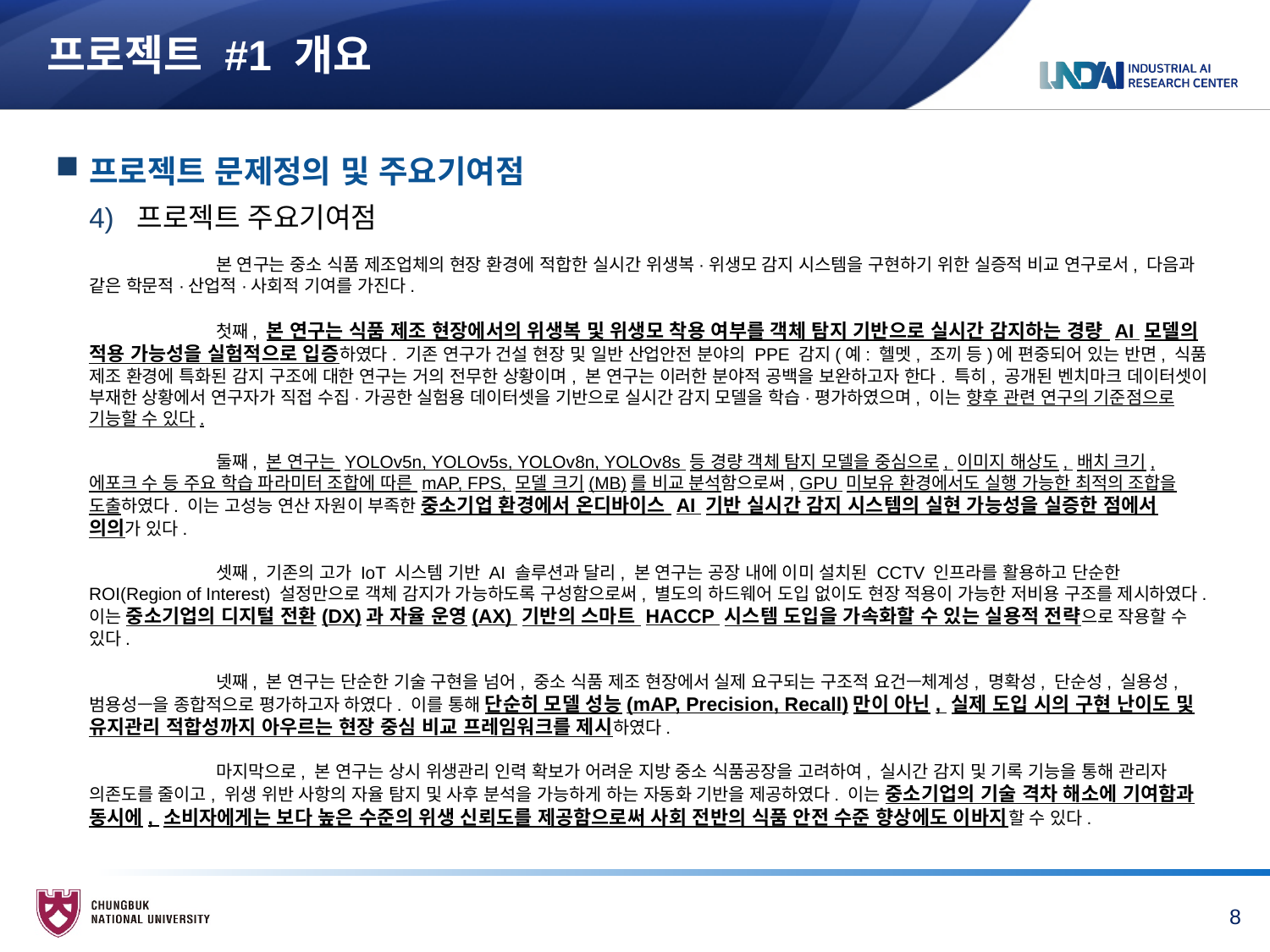

# 프로젝트 #1 개요
프로젝트 문제정의 및 주요기여점
프로젝트 주요기여점
		본 연구는 중소 식품 제조업체의 현장 환경에 적합한 실시간 위생복·위생모 감지 시스템을 구현하기 위한 실증적 비교 연구로서, 다음과 같은 학문적·산업적·사회적 기여를 가진다.
		첫째, 본 연구는 식품 제조 현장에서의 위생복 및 위생모 착용 여부를 객체 탐지 기반으로 실시간 감지하는 경량 AI 모델의 적용 가능성을 실험적으로 입증하였다. 기존 연구가 건설 현장 및 일반 산업안전 분야의 PPE 감지(예: 헬멧, 조끼 등)에 편중되어 있는 반면, 식품 제조 환경에 특화된 감지 구조에 대한 연구는 거의 전무한 상황이며, 본 연구는 이러한 분야적 공백을 보완하고자 한다. 특히, 공개된 벤치마크 데이터셋이 부재한 상황에서 연구자가 직접 수집·가공한 실험용 데이터셋을 기반으로 실시간 감지 모델을 학습·평가하였으며, 이는 향후 관련 연구의 기준점으로 기능할 수 있다.
		둘째, 본 연구는 YOLOv5n, YOLOv5s, YOLOv8n, YOLOv8s 등 경량 객체 탐지 모델을 중심으로, 이미지 해상도, 배치 크기, 에포크 수 등 주요 학습 파라미터 조합에 따른 mAP, FPS, 모델 크기(MB)를 비교 분석함으로써, GPU 미보유 환경에서도 실행 가능한 최적의 조합을 도출하였다. 이는 고성능 연산 자원이 부족한 중소기업 환경에서 온디바이스 AI 기반 실시간 감지 시스템의 실현 가능성을 실증한 점에서 의의가 있다.
		셋째, 기존의 고가 IoT 시스템 기반 AI 솔루션과 달리, 본 연구는 공장 내에 이미 설치된 CCTV 인프라를 활용하고 단순한 ROI(Region of Interest) 설정만으로 객체 감지가 가능하도록 구성함으로써, 별도의 하드웨어 도입 없이도 현장 적용이 가능한 저비용 구조를 제시하였다. 이는 중소기업의 디지털 전환(DX)과 자율 운영(AX) 기반의 스마트 HACCP 시스템 도입을 가속화할 수 있는 실용적 전략으로 작용할 수 있다.
		넷째, 본 연구는 단순한 기술 구현을 넘어, 중소 식품 제조 현장에서 실제 요구되는 구조적 요건—체계성, 명확성, 단순성, 실용성, 범용성—을 종합적으로 평가하고자 하였다. 이를 통해 단순히 모델 성능(mAP, Precision, Recall)만이 아닌, 실제 도입 시의 구현 난이도 및 유지관리 적합성까지 아우르는 현장 중심 비교 프레임워크를 제시하였다.
		마지막으로, 본 연구는 상시 위생관리 인력 확보가 어려운 지방 중소 식품공장을 고려하여, 실시간 감지 및 기록 기능을 통해 관리자 의존도를 줄이고, 위생 위반 사항의 자율 탐지 및 사후 분석을 가능하게 하는 자동화 기반을 제공하였다. 이는 중소기업의 기술 격차 해소에 기여함과 동시에, 소비자에게는 보다 높은 수준의 위생 신뢰도를 제공함으로써 사회 전반의 식품 안전 수준 향상에도 이바지할 수 있다.